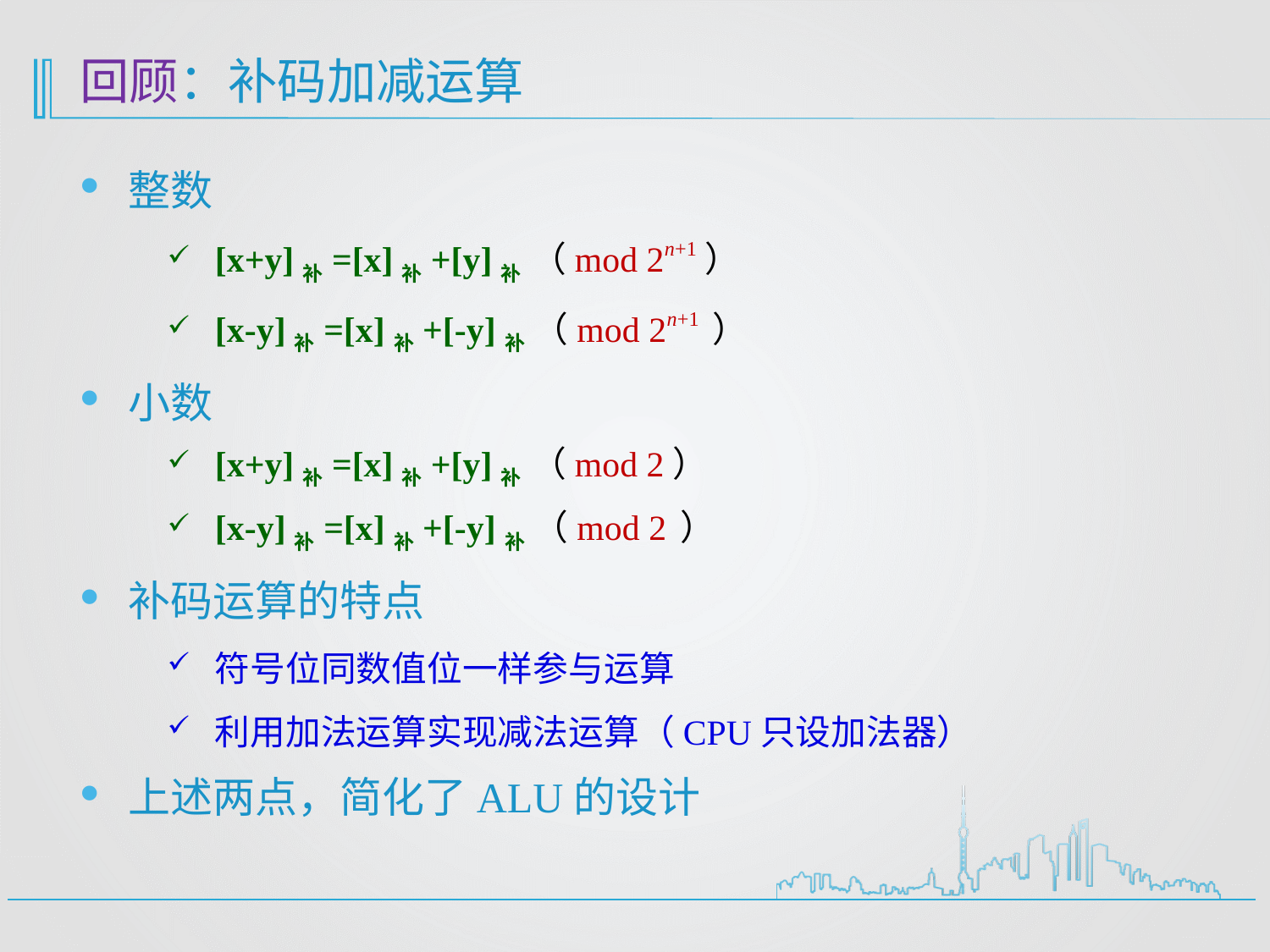

# 回顾：补码加减运算
整数
[x+y]补=[x]补+[y]补  （mod 2n+1）
[x-y]补=[x]补+[-y]补 （mod 2n+1 ）
小数
[x+y]补=[x]补+[y]补  （mod 2）
[x-y]补=[x]补+[-y]补 （mod 2 ）
补码运算的特点
符号位同数值位一样参与运算
利用加法运算实现减法运算（CPU只设加法器）
上述两点，简化了ALU的设计